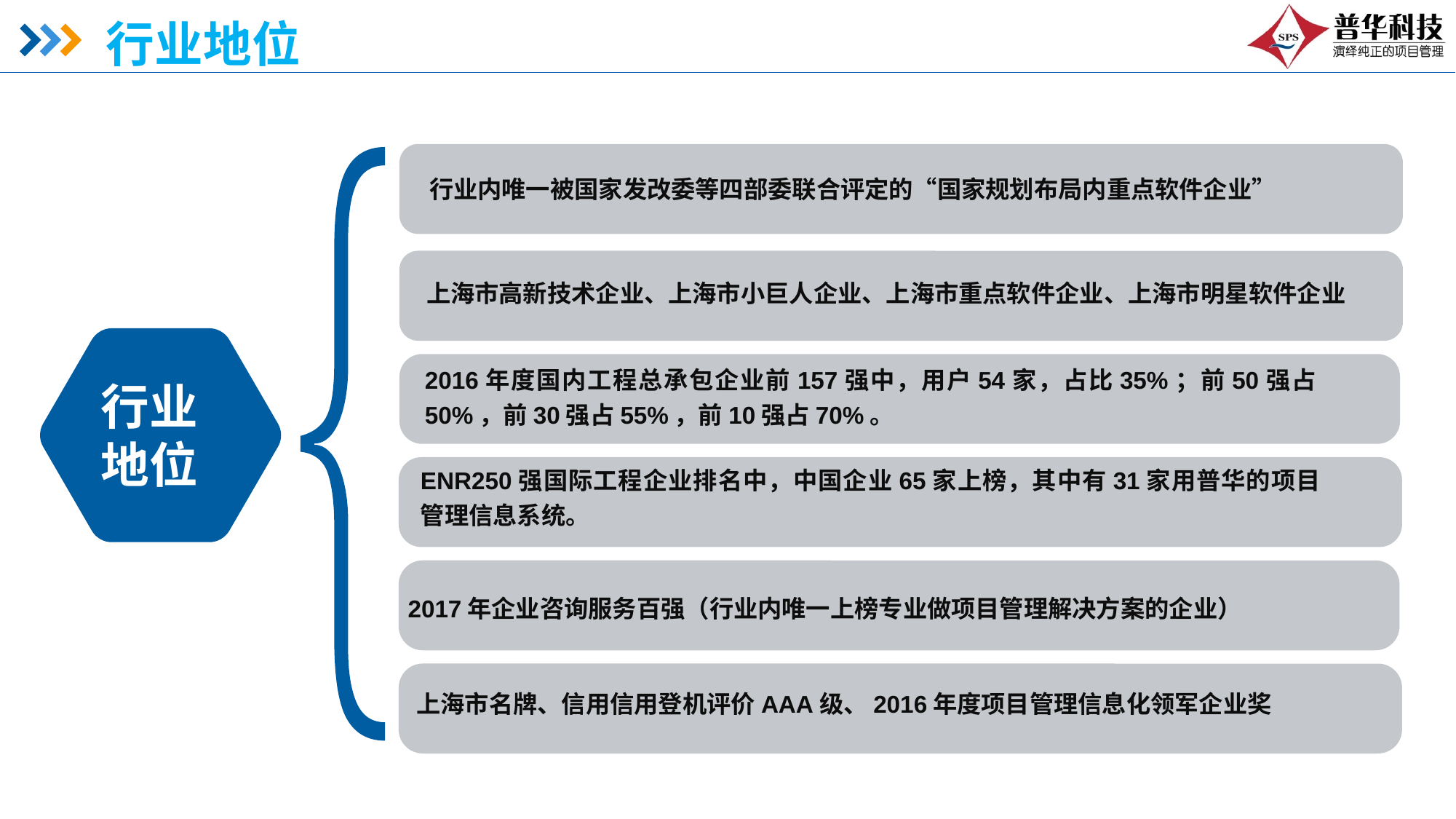

行业地位

行业内唯一被国家发改委等四部委联合评定的“国家规划布局内重点软件企业”

上海市高新技术企业、上海市小巨人企业、上海市重点软件企业、上海市明星软件企业

2016年度国内工程总承包企业前157强中，用户54家，占比35%；前50强占50%，前30强占55%，前10强占70%。
行业
地位

ENR250强国际工程企业排名中，中国企业65家上榜，其中有31家用普华的项目管理信息系统。

2017年企业咨询服务百强（行业内唯一上榜专业做项目管理解决方案的企业）

上海市名牌、信用信用登机评价AAA级、2016年度项目管理信息化领军企业奖